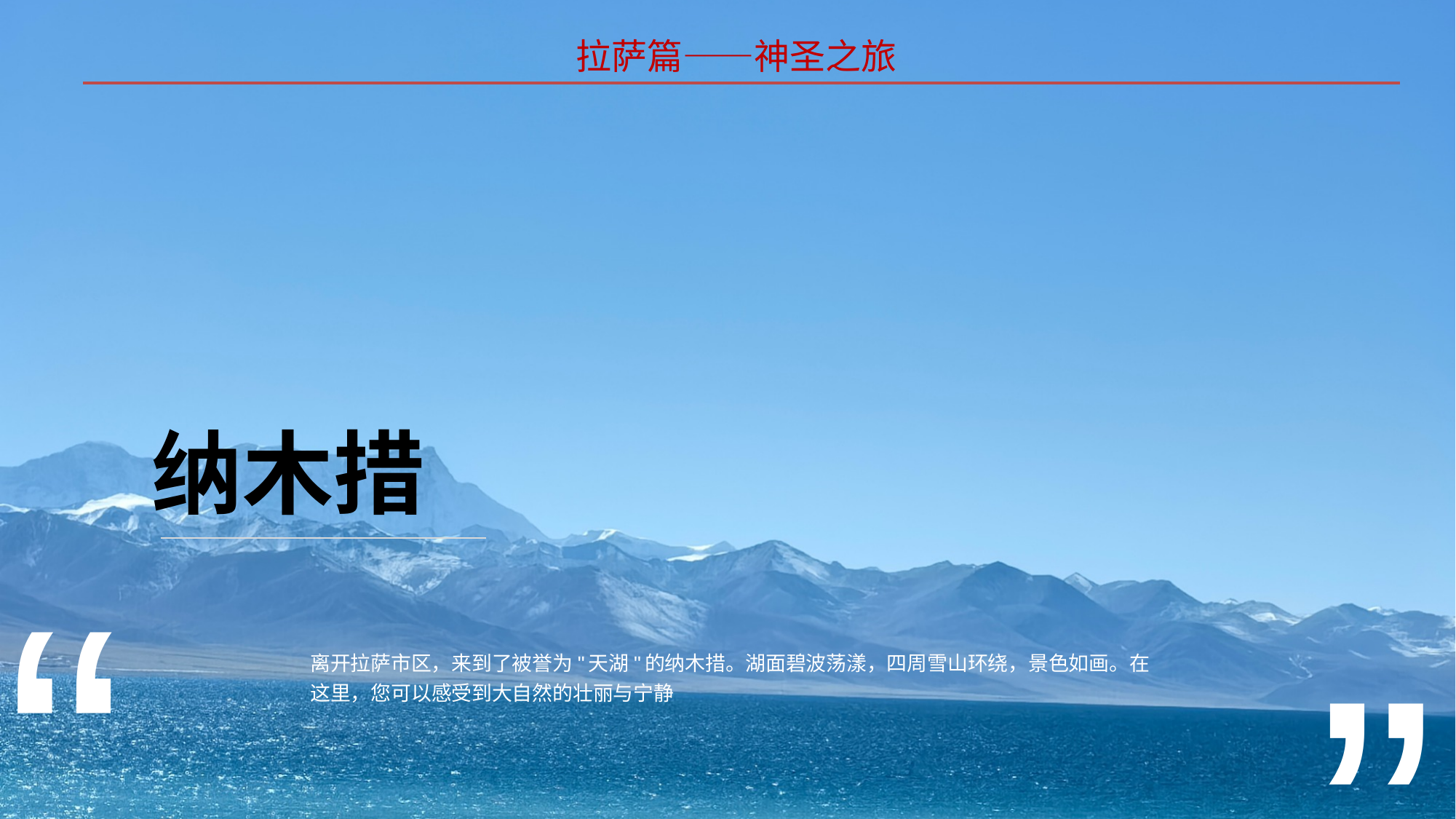

拉萨篇——神圣之旅
纳木措
“
“
离开拉萨市区，来到了被誉为"天湖"的纳木措。湖面碧波荡漾，四周雪山环绕，景色如画。在这里，您可以感受到大自然的壮丽与宁静